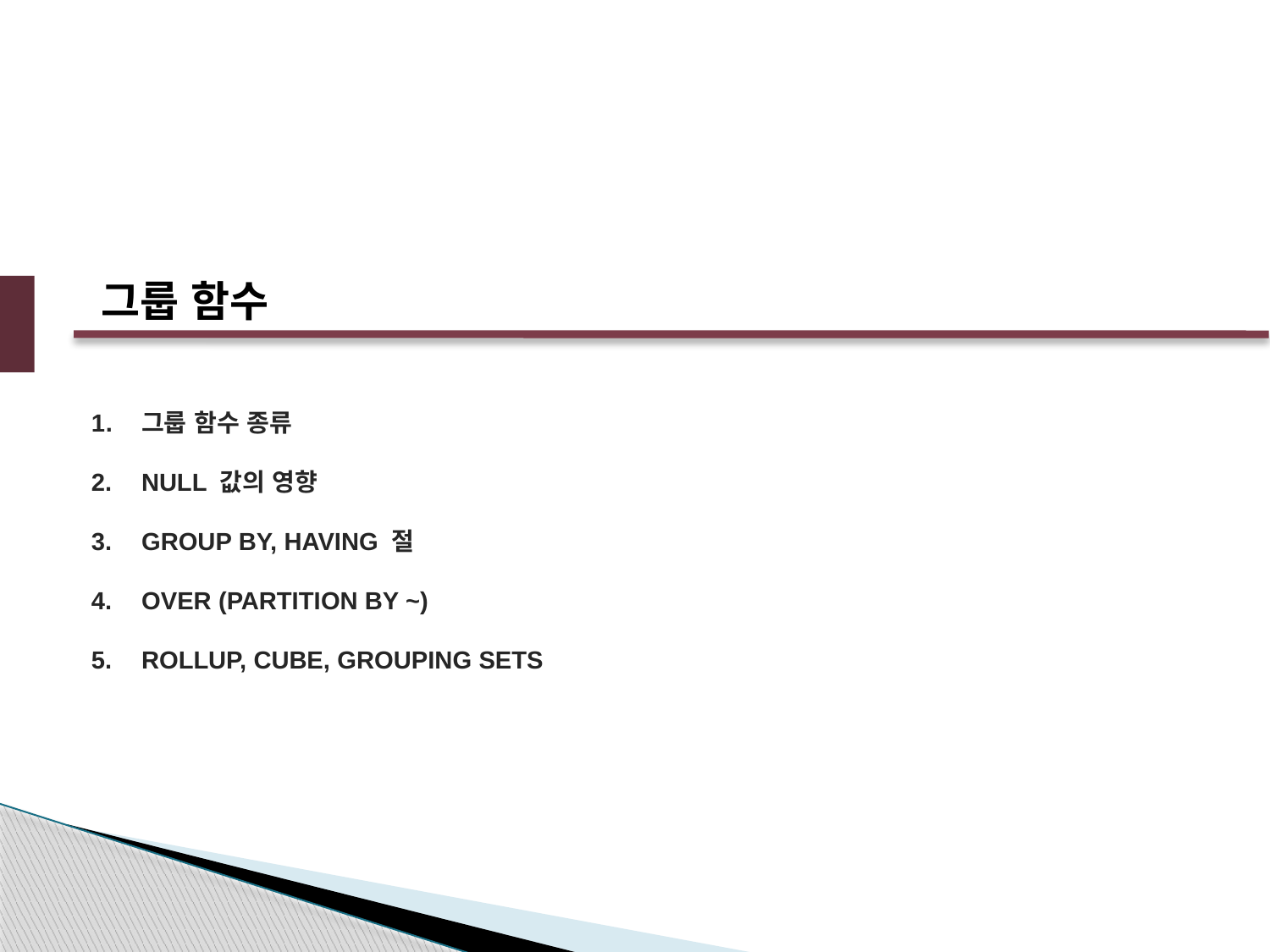

그룹 함수

그룹 함수 종류
NULL 값의 영향
GROUP BY, HAVING 절
OVER (PARTITION BY ~)
ROLLUP, CUBE, GROUPING SETS